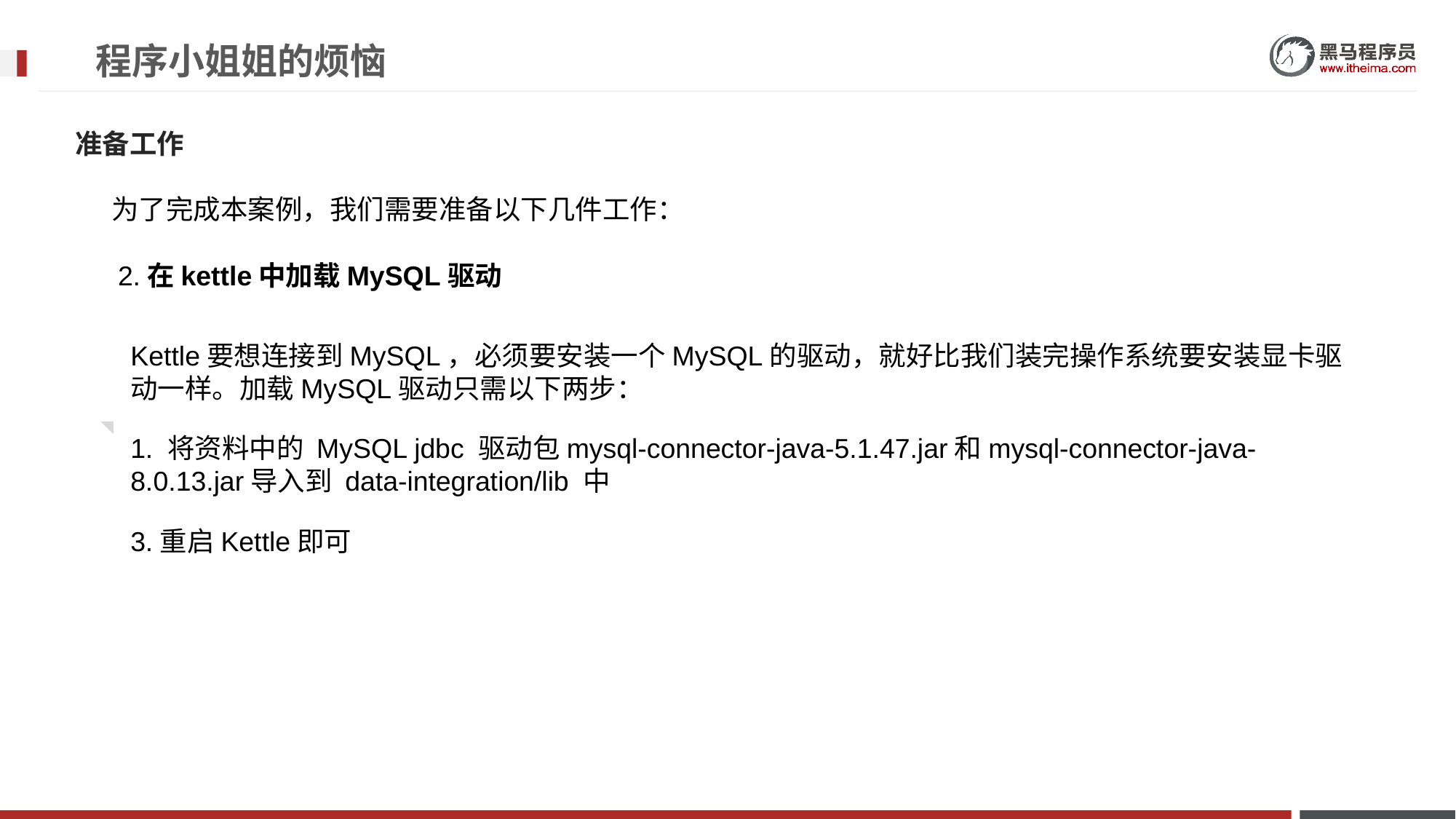

# 程序小姐姐的烦恼
准备工作
为了完成本案例，我们需要准备以下几件工作：
2.在kettle中加载MySQL驱动
Kettle要想连接到MySQL，必须要安装一个MySQL的驱动，就好比我们装完操作系统要安装显卡驱动一样。加载MySQL驱动只需以下两步：
1. 将资料中的 MySQL jdbc 驱动包mysql-connector-java-5.1.47.jar和mysql-connector-java-8.0.13.jar导入到 data-integration/lib 中
3.重启Kettle即可